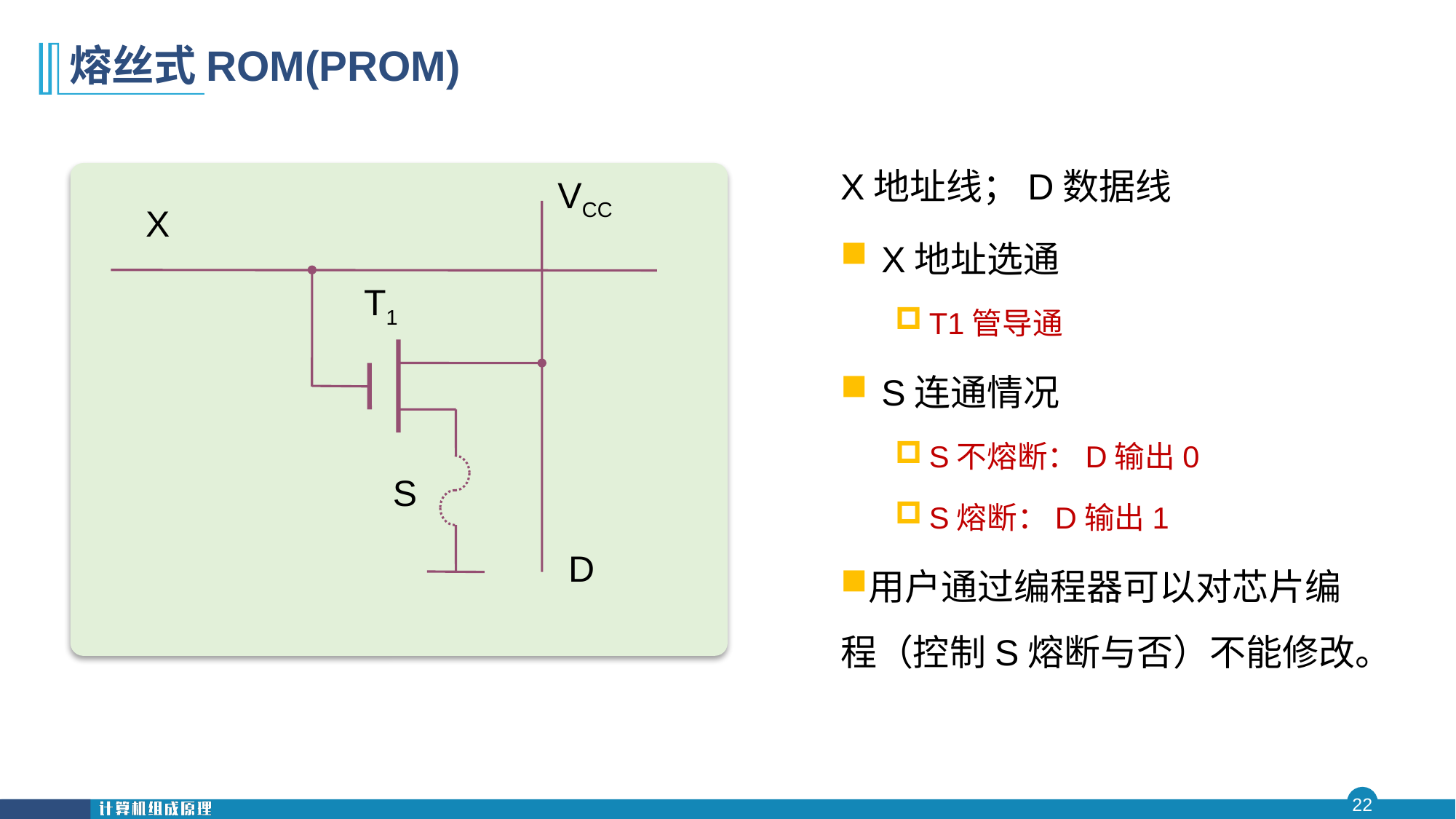

# 熔丝式ROM(PROM)
X地址线；D数据线
X地址选通
T1管导通
S连通情况
S不熔断：D输出0
S熔断：D输出1
用户通过编程器可以对芯片编程（控制S熔断与否）不能修改。

X
T1
S
D
VCC